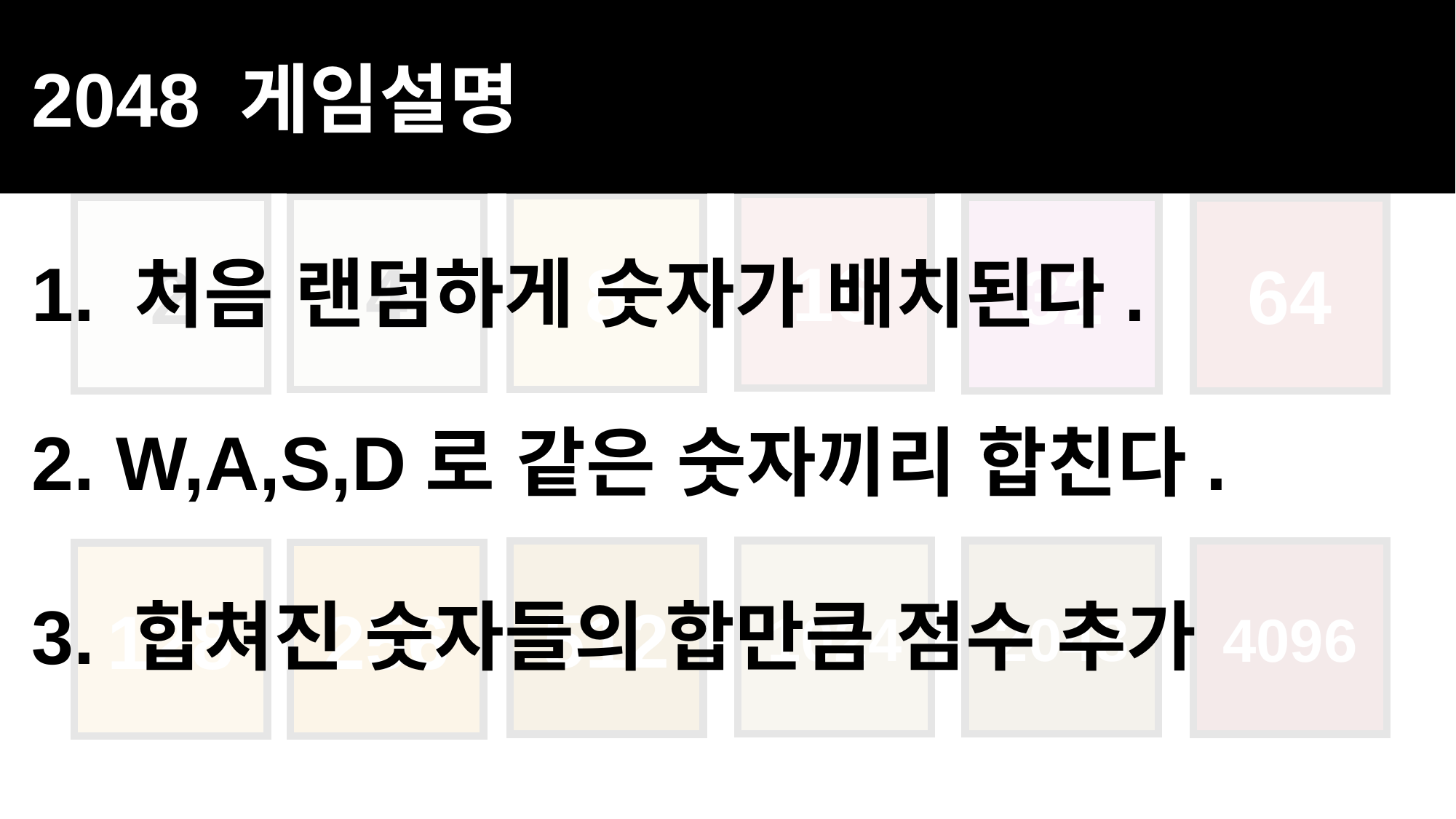

2048 게임설명

 1. 처음 랜덤하게 숫자가 배치된다.

16
8
4
2
32
64
 2. W,A,S,D로 같은 숫자끼리 합친다.

 3. 합쳐진 숫자들의 합만큼 점수 추가

512
256
128
1024
2048
4096